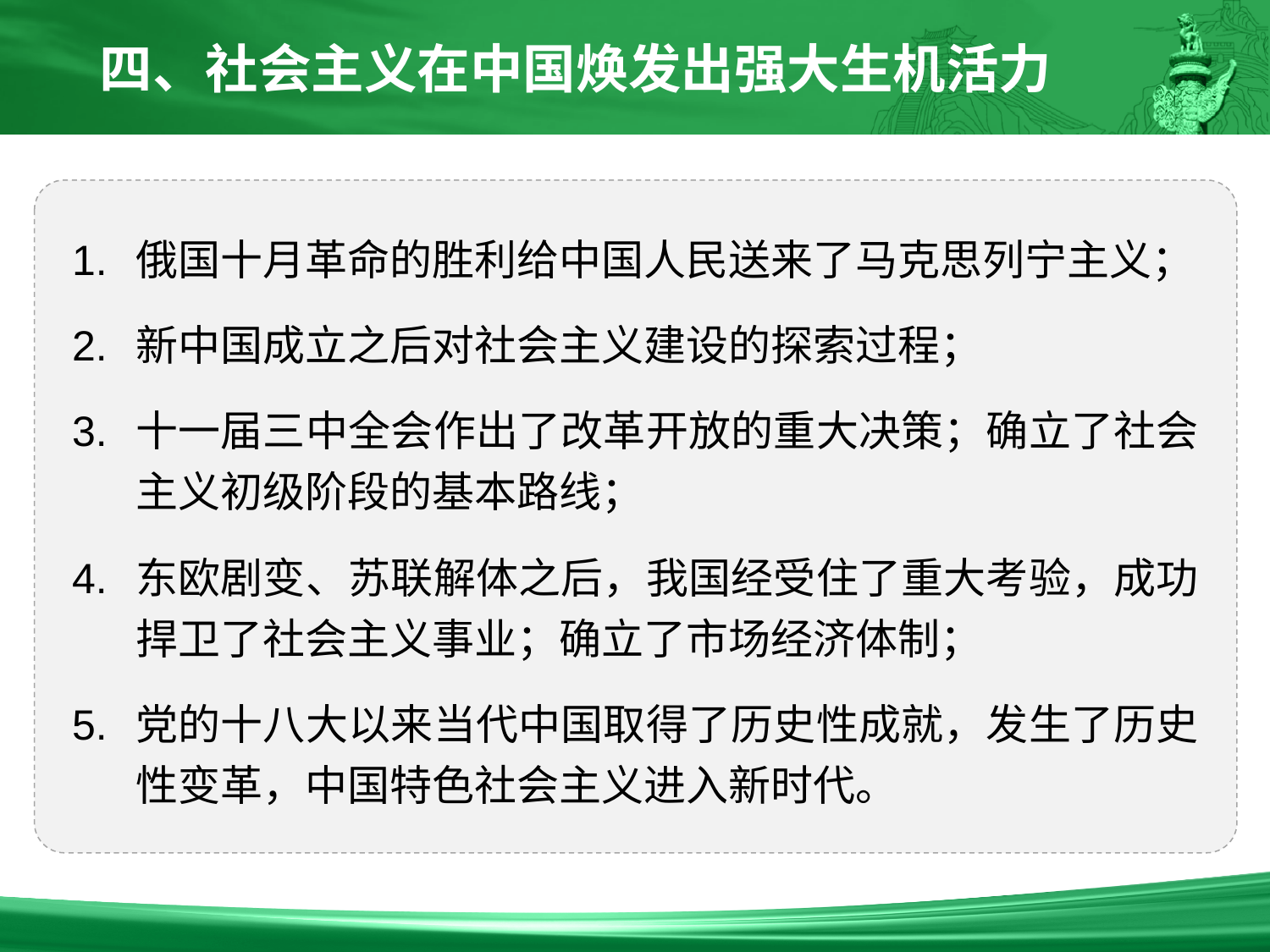

四、社会主义在中国焕发出强大生机活力

俄国十月革命的胜利给中国人民送来了马克思列宁主义；
新中国成立之后对社会主义建设的探索过程；
十一届三中全会作出了改革开放的重大决策；确立了社会主义初级阶段的基本路线；
东欧剧变、苏联解体之后，我国经受住了重大考验，成功捍卫了社会主义事业；确立了市场经济体制；
党的十八大以来当代中国取得了历史性成就，发生了历史性变革，中国特色社会主义进入新时代。